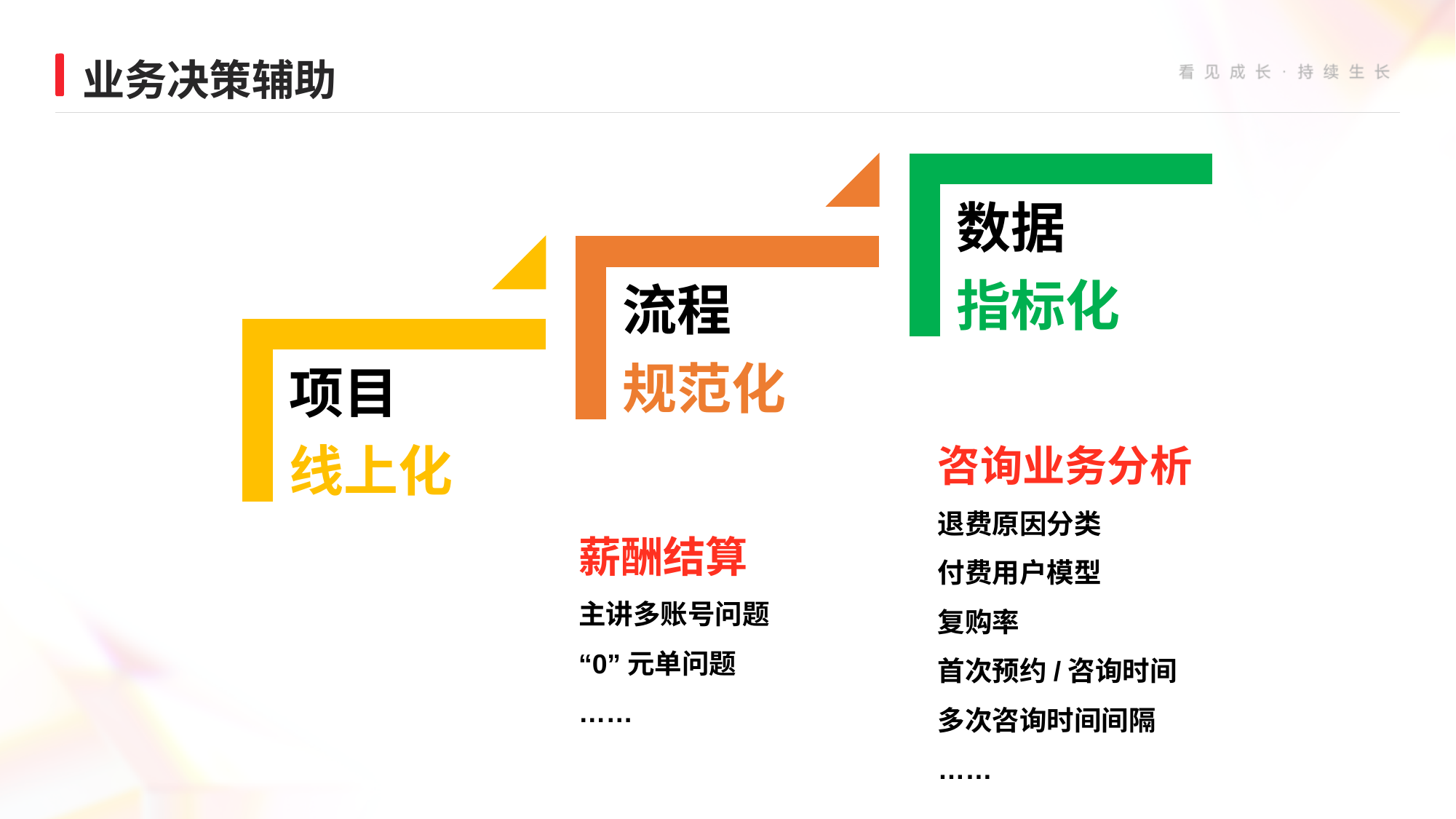

业务决策辅助
项目
线上化
流程
规范化
数据
指标化
咨询业务分析
退费原因分类
付费用户模型
复购率
首次预约/咨询时间
多次咨询时间间隔
……
薪酬结算
主讲多账号问题
“0”元单问题
……